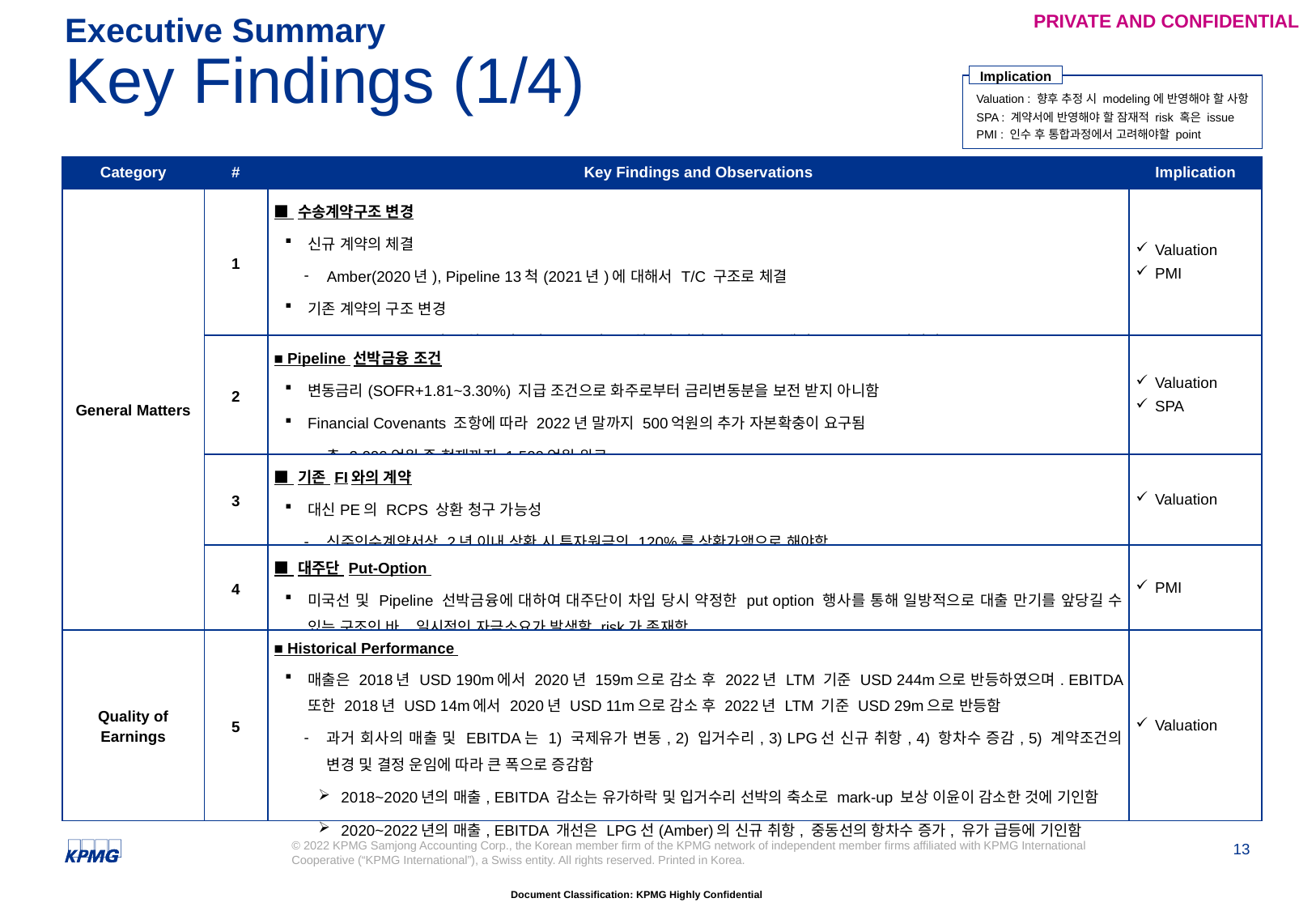

Executive Summary
Key Findings (1/4)
Implication

Valuation : 향후 추정 시 modeling에 반영해야 할 사항
SPA : 계약서에 반영해야 할 잠재적 risk 혹은 issue
PMI : 인수 후 통합과정에서 고려해야할 point
| Category | # | Key Findings and Observations | Implication |
| --- | --- | --- | --- |
| General Matters | 1 | ■ 수송계약구조 변경 신규 계약의 체결 Amber(2020년), Pipeline 13척(2021년)에 대해서 T/C 구조로 체결 기존 계약의 구조 변경 Greenpia(2021년 4월), 지분선(2021년 12월)이 각각 기존 COA에서 T/C 구조로 변경됨 | Valuation PMI |
|  | 2 | ■ Pipeline 선박금융 조건 변동금리(SOFR+1.81~3.30%) 지급 조건으로 화주로부터 금리변동분을 보전 받지 아니함 Financial Covenants 조항에 따라 2022년 말까지 500억원의 추가 자본확충이 요구됨 총 2,000억원 중 현재까지 1,500억원 완료 | Valuation SPA |
|  | 3 | ■ 기존 FI와의 계약 대신PE의 RCPS 상환 청구 가능성 신주인수계약서상 2년 이내 상환 시 투자원금의 120%를 상환가액으로 해야함 | Valuation |
|  | 4 | ■ 대주단 Put-Option 미국선 및 Pipeline 선박금융에 대하여 대주단이 차입 당시 약정한 put option 행사를 통해 일방적으로 대출 만기를 앞당길 수 있는 구조인 바, 일시적인 자금소요가 발생할 risk가 존재함 | PMI |
| Quality of Earnings | 5 | ■ Historical Performance 매출은 2018년 USD 190m에서 2020년 159m으로 감소 후 2022년 LTM 기준 USD 244m으로 반등하였으며. EBITDA 또한 2018년 USD 14m에서 2020년 USD 11m으로 감소 후 2022년 LTM 기준 USD 29m으로 반등함 과거 회사의 매출 및 EBITDA는 1) 국제유가 변동, 2) 입거수리, 3) LPG선 신규 취항, 4) 항차수 증감, 5) 계약조건의 변경 및 결정 운임에 따라 큰 폭으로 증감함 2018~2020년의 매출, EBITDA 감소는 유가하락 및 입거수리 선박의 축소로 mark-up 보상 이윤이 감소한 것에 기인함 2020~2022년의 매출, EBITDA 개선은 LPG선(Amber)의 신규 취항, 중동선의 항차수 증가, 유가 급등에 기인함 | Valuation |